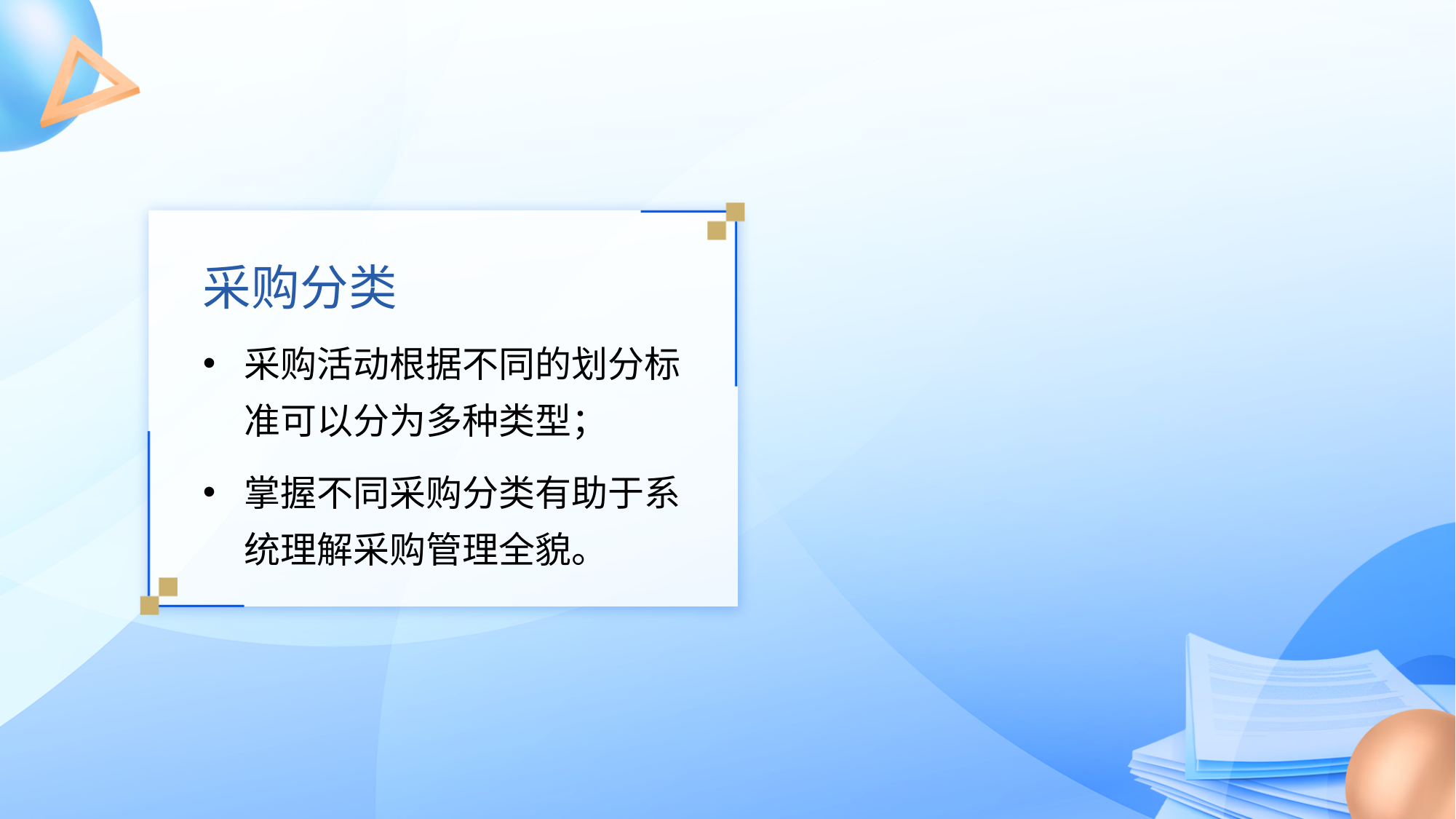

采购分类
采购活动根据不同的划分标准可以分为多种类型；
掌握不同采购分类有助于系统理解采购管理全貌。